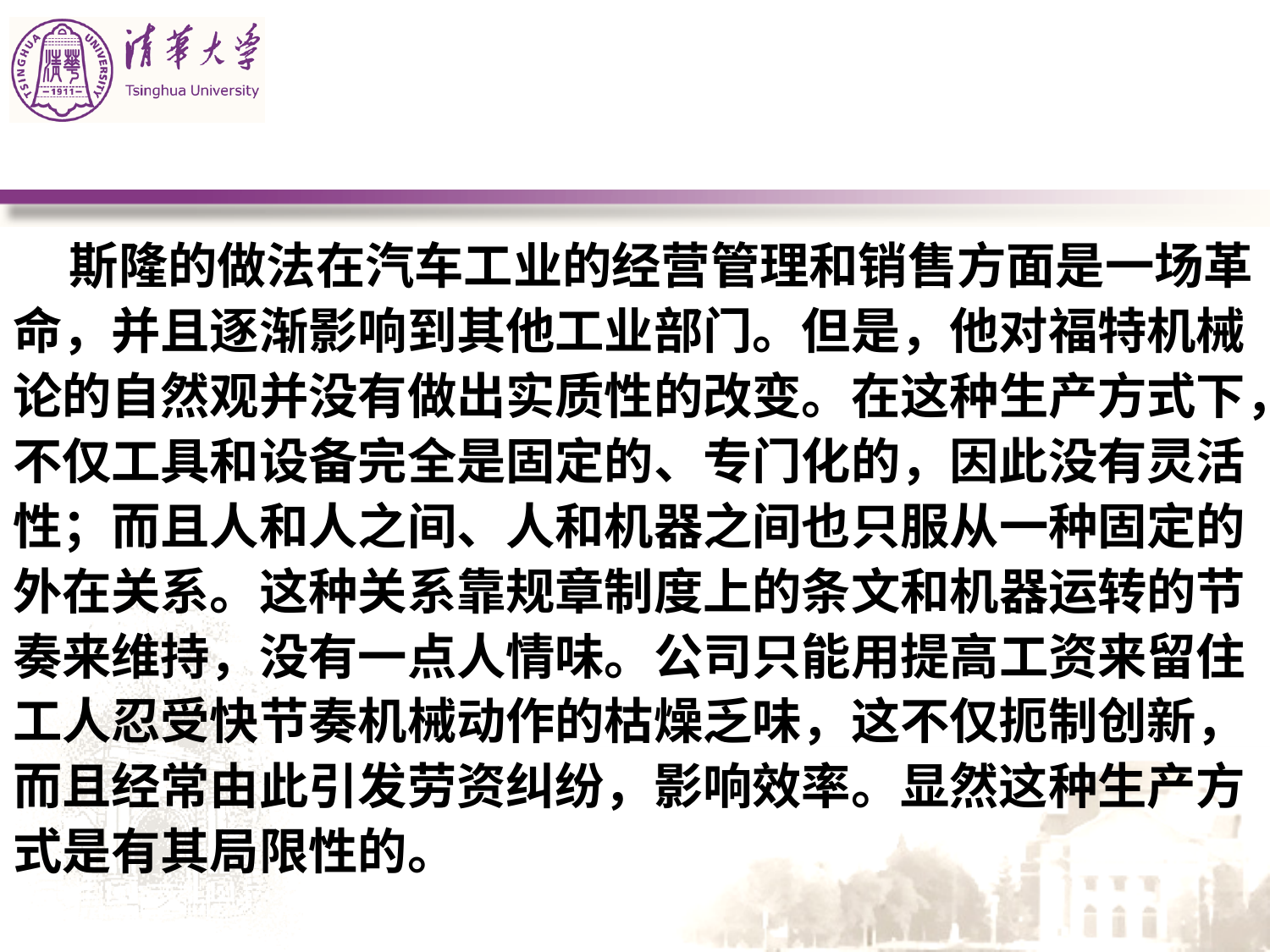

#
    斯隆的做法在汽车工业的经营管理和销售方面是一场革命，并且逐渐影响到其他工业部门。但是，他对福特机械论的自然观并没有做出实质性的改变。在这种生产方式下，不仅工具和设备完全是固定的、专门化的，因此没有灵活性；而且人和人之间、人和机器之间也只服从一种固定的外在关系。这种关系靠规章制度上的条文和机器运转的节奏来维持，没有一点人情味。公司只能用提高工资来留住工人忍受快节奏机械动作的枯燥乏味，这不仅扼制创新，而且经常由此引发劳资纠纷，影响效率。显然这种生产方式是有其局限性的。